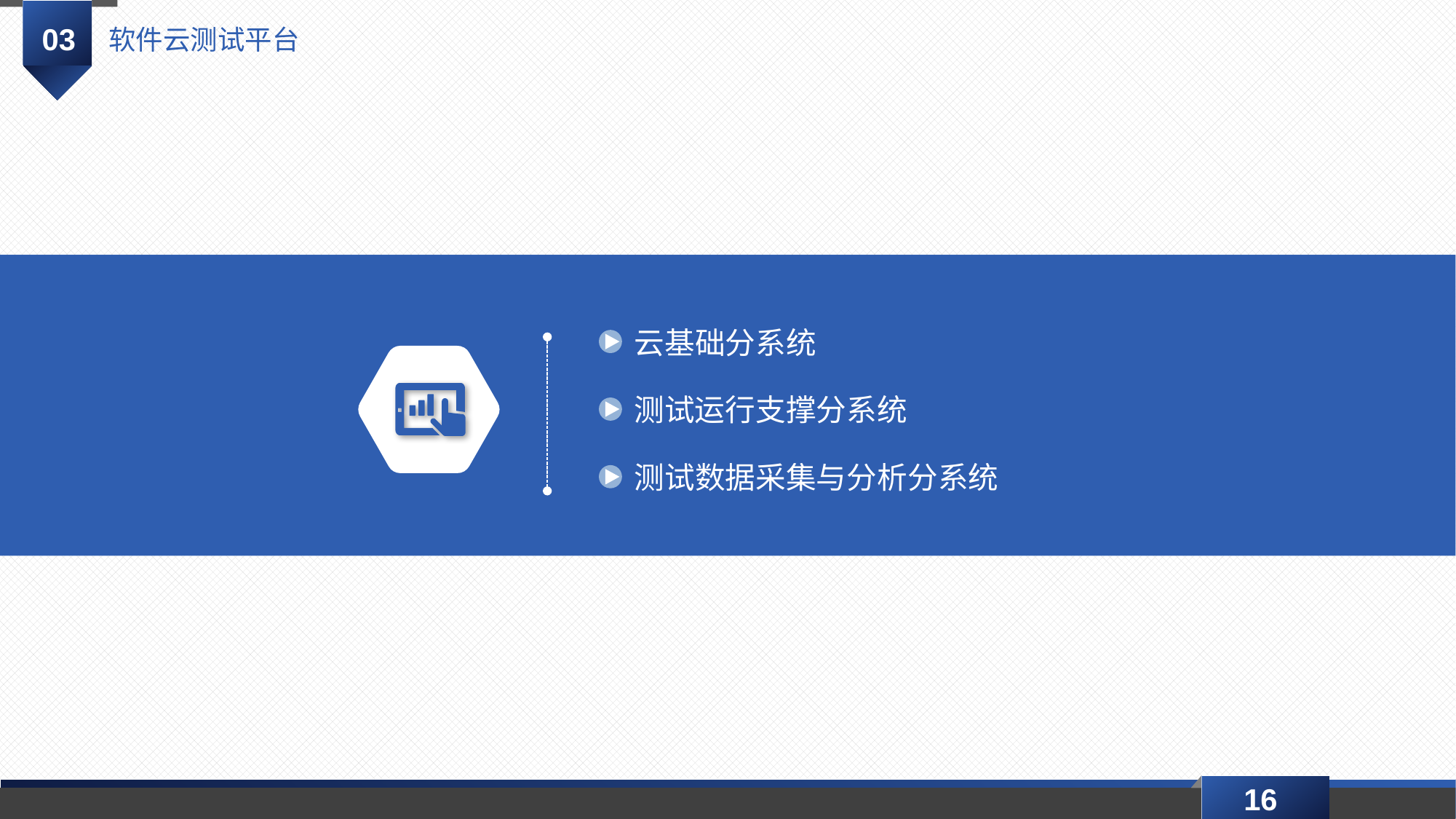

03
软件云测试平台

云基础分系统

测试运行支撑分系统

测试数据采集与分析分系统

16